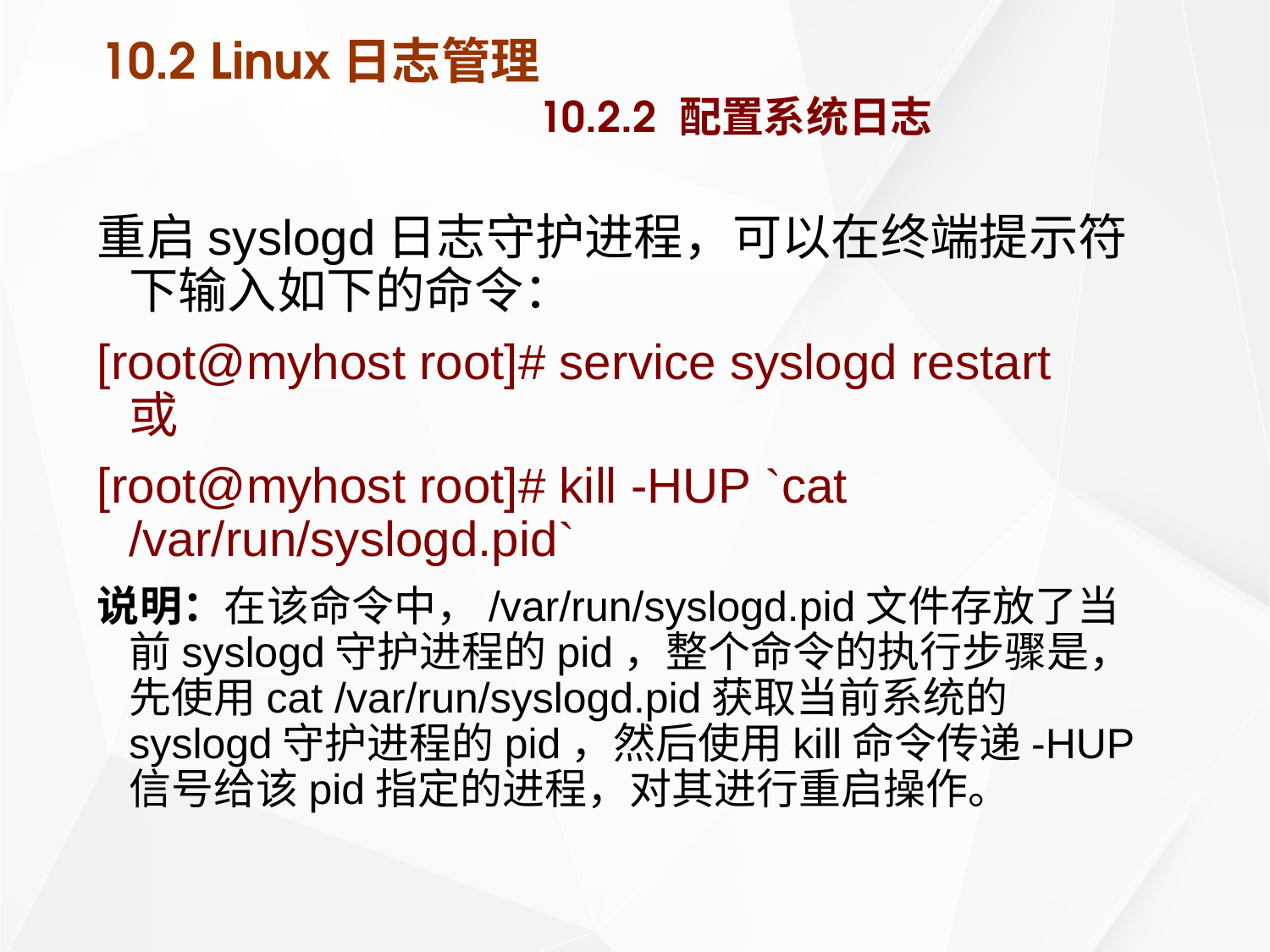

# 10.2 Linux日志管理 10.2.2 配置系统日志
重启syslogd日志守护进程，可以在终端提示符下输入如下的命令：
[root@myhost root]# service syslogd restart     或
[root@myhost root]# kill -HUP `cat /var/run/syslogd.pid`
说明：在该命令中，/var/run/syslogd.pid文件存放了当前syslogd守护进程的pid，整个命令的执行步骤是，先使用cat /var/run/syslogd.pid获取当前系统的syslogd守护进程的pid，然后使用kill命令传递-HUP信号给该pid指定的进程，对其进行重启操作。